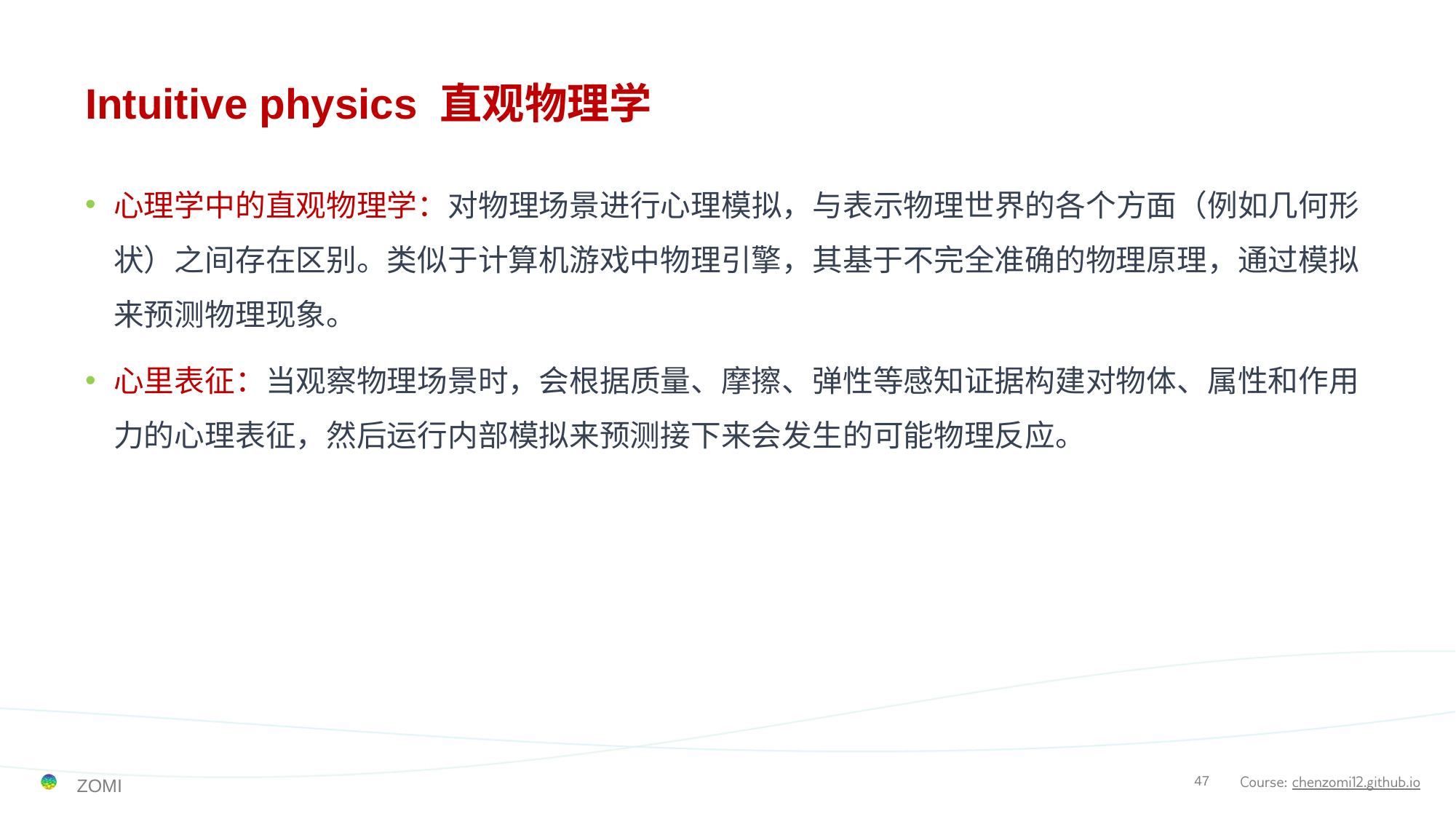

# Intuitive physics 直观物理学
心理学中的直观物理学：对物理场景进行心理模拟，与表示物理世界的各个方面（例如几何形状）之间存在区别。类似于计算机游戏中物理引擎，其基于不完全准确的物理原理，通过模拟来预测物理现象。
心里表征：当观察物理场景时，会根据质量、摩擦、弹性等感知证据构建对物体、属性和作用力的心理表征，然后运行内部模拟来预测接下来会发生的可能物理反应。